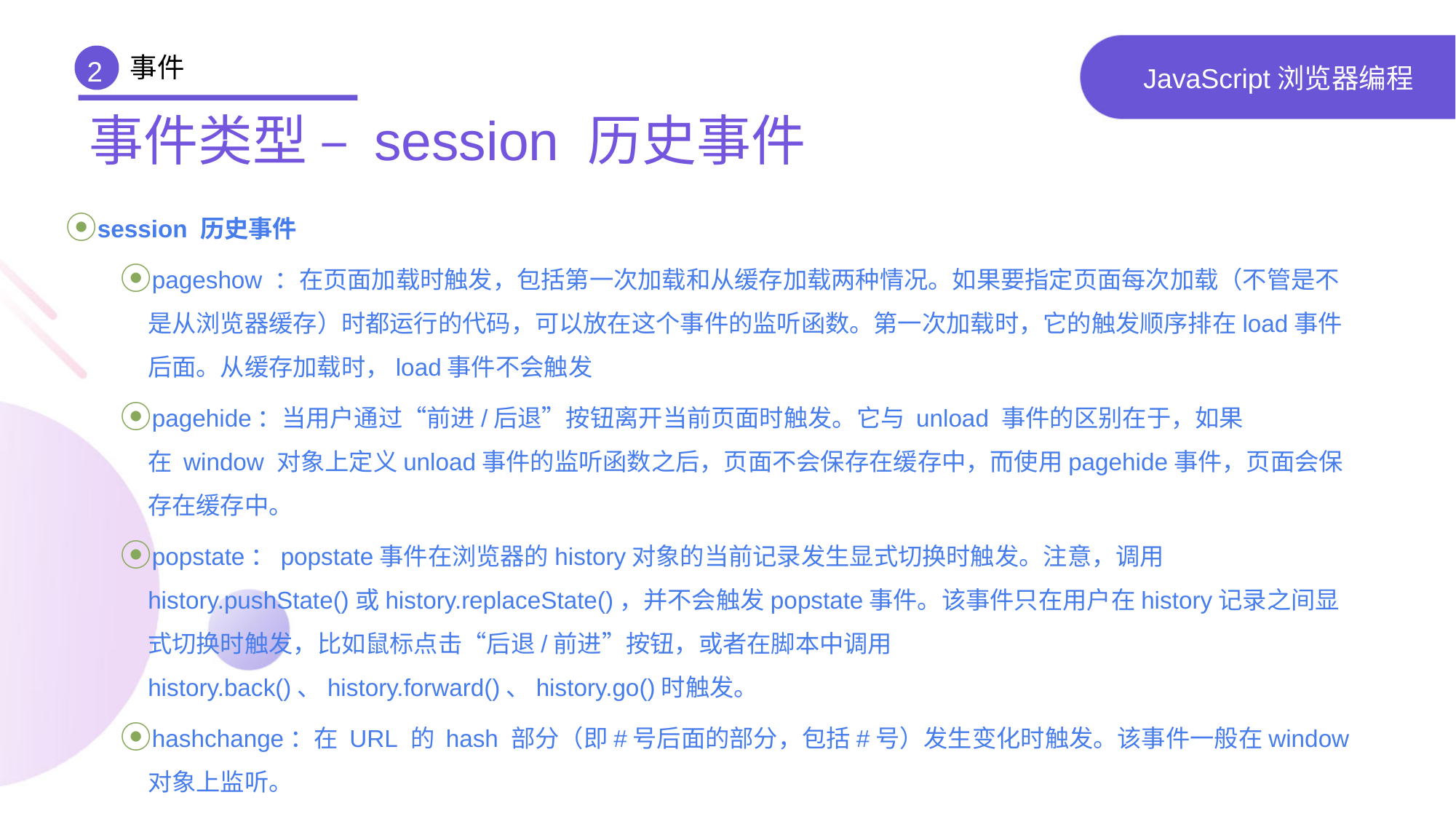

事件
2
# JavaScript浏览器编程
事件类型 – session 历史事件
session 历史事件
pageshow ：在页面加载时触发，包括第一次加载和从缓存加载两种情况。如果要指定页面每次加载（不管是不是从浏览器缓存）时都运行的代码，可以放在这个事件的监听函数。第一次加载时，它的触发顺序排在load事件后面。从缓存加载时，load事件不会触发
pagehide：当用户通过“前进/后退”按钮离开当前页面时触发。它与 unload 事件的区别在于，如果在 window 对象上定义unload事件的监听函数之后，页面不会保存在缓存中，而使用pagehide事件，页面会保存在缓存中。
popstate：popstate事件在浏览器的history对象的当前记录发生显式切换时触发。注意，调用history.pushState()或history.replaceState()，并不会触发popstate事件。该事件只在用户在history记录之间显式切换时触发，比如鼠标点击“后退/前进”按钮，或者在脚本中调用history.back()、history.forward()、history.go()时触发。
hashchange：在 URL 的 hash 部分（即#号后面的部分，包括#号）发生变化时触发。该事件一般在window对象上监听。